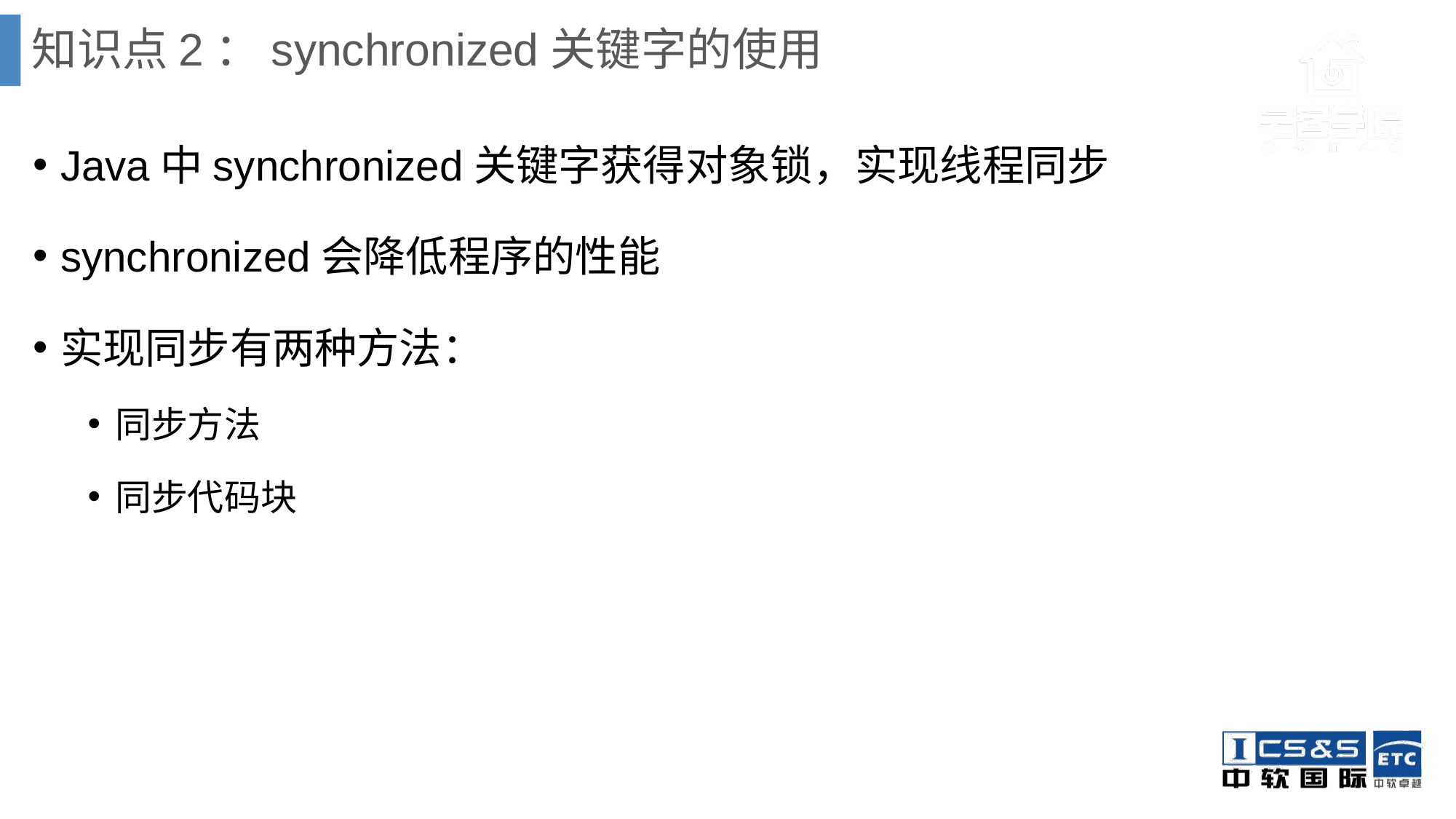

# 知识点2：synchronized关键字的使用
Java中synchronized关键字获得对象锁，实现线程同步
synchronized会降低程序的性能
实现同步有两种方法：
同步方法
同步代码块